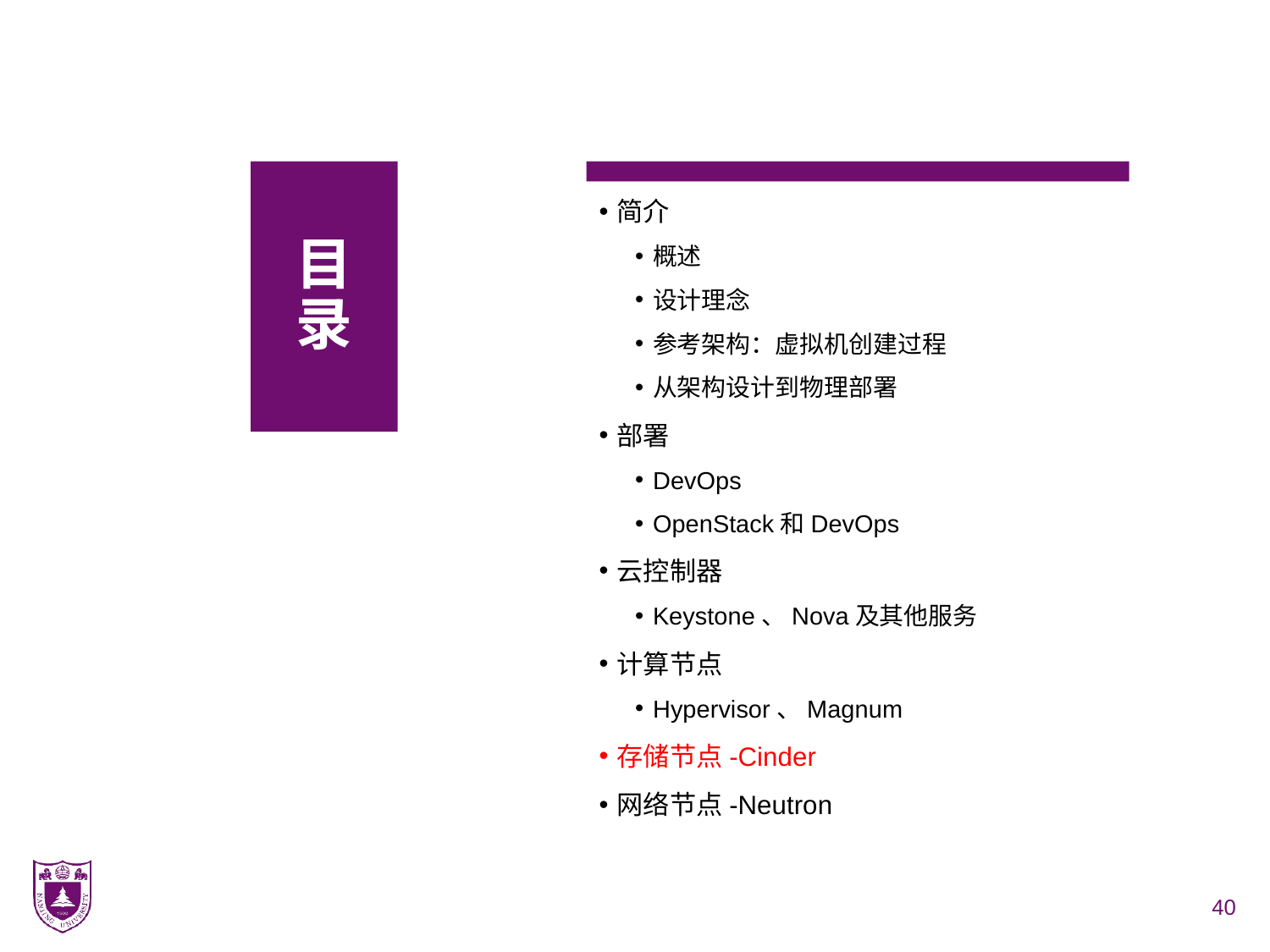

# 目 录

简介
概述
设计理念
参考架构：虚拟机创建过程
从架构设计到物理部署
部署
DevOps
OpenStack和DevOps
云控制器
Keystone、Nova及其他服务
计算节点
Hypervisor、Magnum
存储节点-Cinder
网络节点-Neutron

40